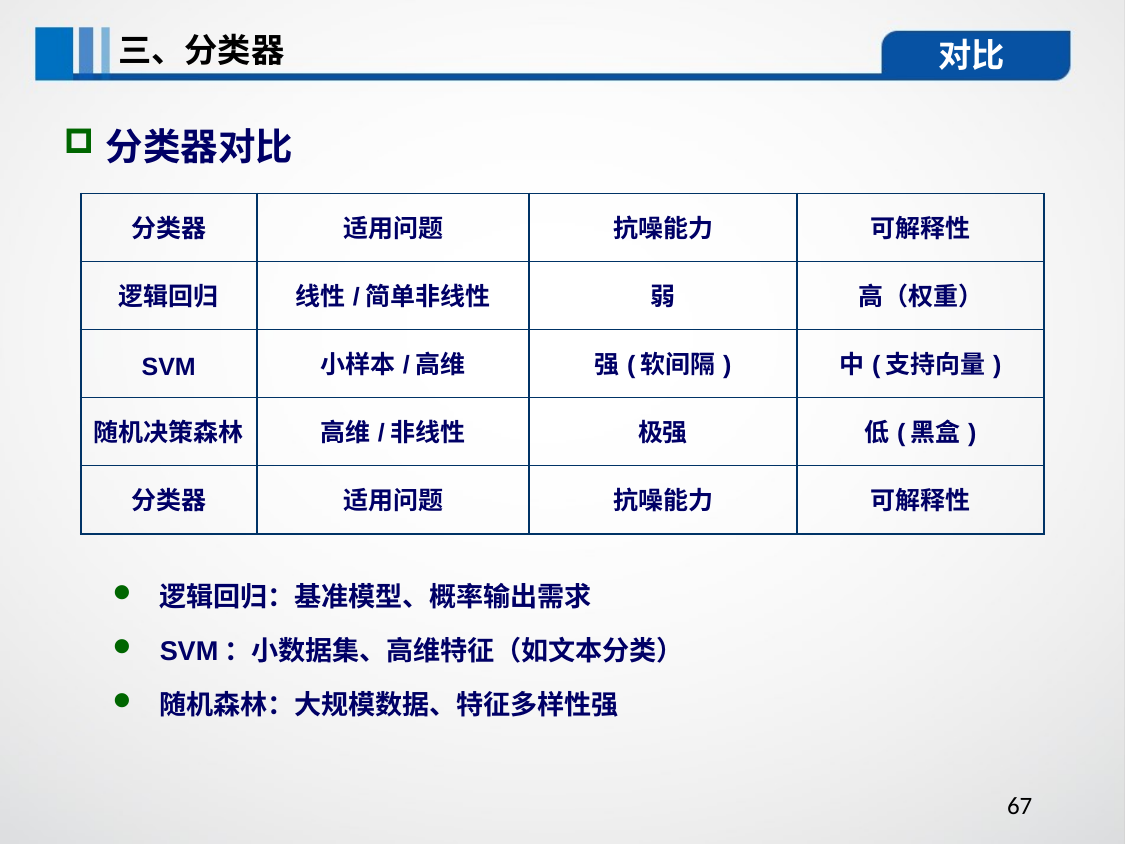

三、分类器
对比
分类器对比
| 分类器 | 适用问题 | 抗噪能力 | 可解释性 |
| --- | --- | --- | --- |
| 逻辑回归 | 线性/简单非线性 | 弱 | 高（权重） |
| SVM | 小样本/高维 | 强(软间隔) | 中(支持向量) |
| 随机决策森林 | 高维/非线性 | 极强 | 低(黑盒) |
| 分类器 | 适用问题 | 抗噪能力 | 可解释性 |

逻辑回归：基准模型、概率输出需求
SVM：小数据集、高维特征（如文本分类）
随机森林：大规模数据、特征多样性强

67